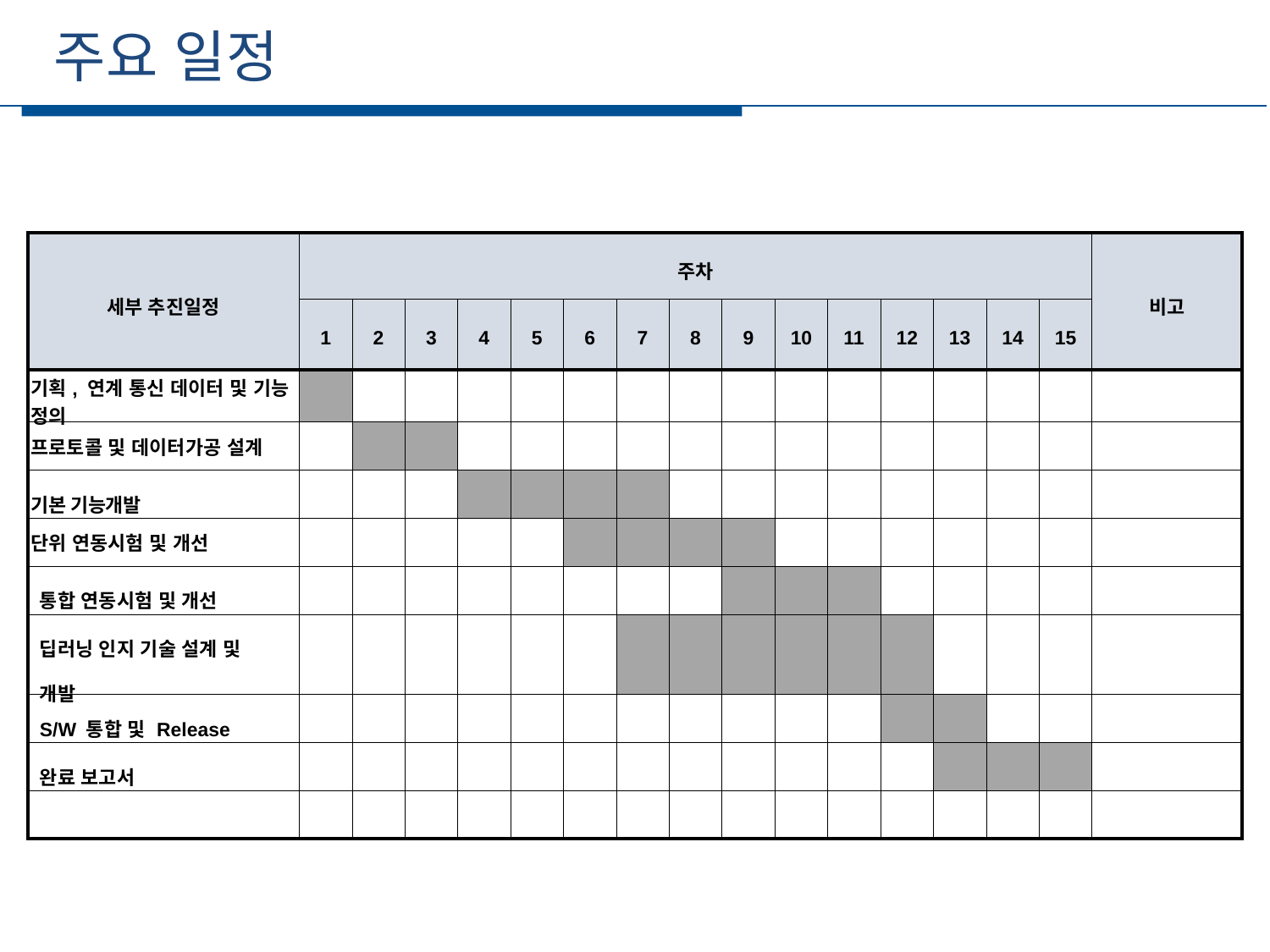

주요 일정
세부일정

| 세부 추진일정 | 주차 |  |  |  |  |  |  |  |  |  |  |  |  |  |  | 비고 |
| --- | --- | --- | --- | --- | --- | --- | --- | --- | --- | --- | --- | --- | --- | --- | --- | --- |
|  | 1 | 2 | 3 | 4 | 5 | 6 | 7 | 8 | 9 | 10 | 11 | 12 | 13 | 14 | 15 |  |
| 기획, 연계 통신 데이터 및 기능 정의 |  |  |  |  |  |  |  |  |  |  |  |  |  |  |  |  |
| 프로토콜 및 데이터가공 설계 |  |  |  |  |  |  |  |  |  |  |  |  |  |  |  |  |
| 기본 기능개발 |  |  |  |  |  |  |  |  |  |  |  |  |  |  |  |  |
| 단위 연동시험 및 개선 |  |  |  |  |  |  |  |  |  |  |  |  |  |  |  |  |
| 통합 연동시험 및 개선 |  |  |  |  |  |  |  |  |  |  |  |  |  |  |  |  |
| 딥러닝 인지 기술 설계 및 개발 |  |  |  |  |  |  |  |  |  |  |  |  |  |  |  |  |
| S/W 통합 및 Release |  |  |  |  |  |  |  |  |  |  |  |  |  |  |  |  |
| 완료 보고서 |  |  |  |  |  |  |  |  |  |  |  |  |  |  |  |  |
|  |  |  |  |  |  |  |  |  |  |  |  |  |  |  |  |  |